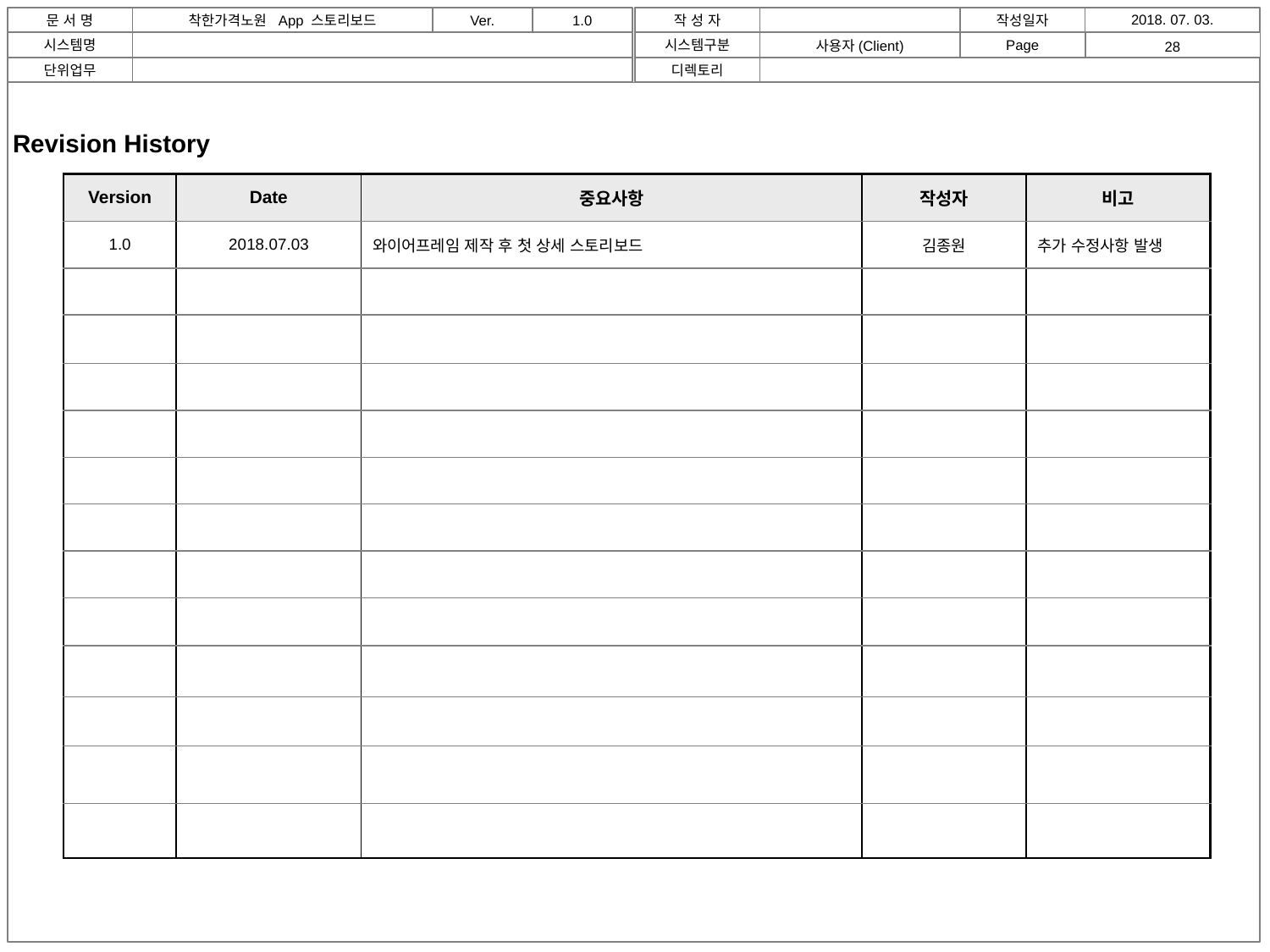

Revision History
| Version | Date | 중요사항 | 작성자 | 비고 |
| --- | --- | --- | --- | --- |
| 1.0 | 2018.07.03 | 와이어프레임 제작 후 첫 상세 스토리보드 | 김종원 | 추가 수정사항 발생 |
|  |  |  |  |  |
|  |  |  |  |  |
|  |  |  |  |  |
|  |  |  |  |  |
|  |  |  |  |  |
|  |  |  |  |  |
|  |  |  |  |  |
|  |  |  |  |  |
|  |  |  |  |  |
|  |  |  |  |  |
|  |  |  |  |  |
|  |  |  |  |  |